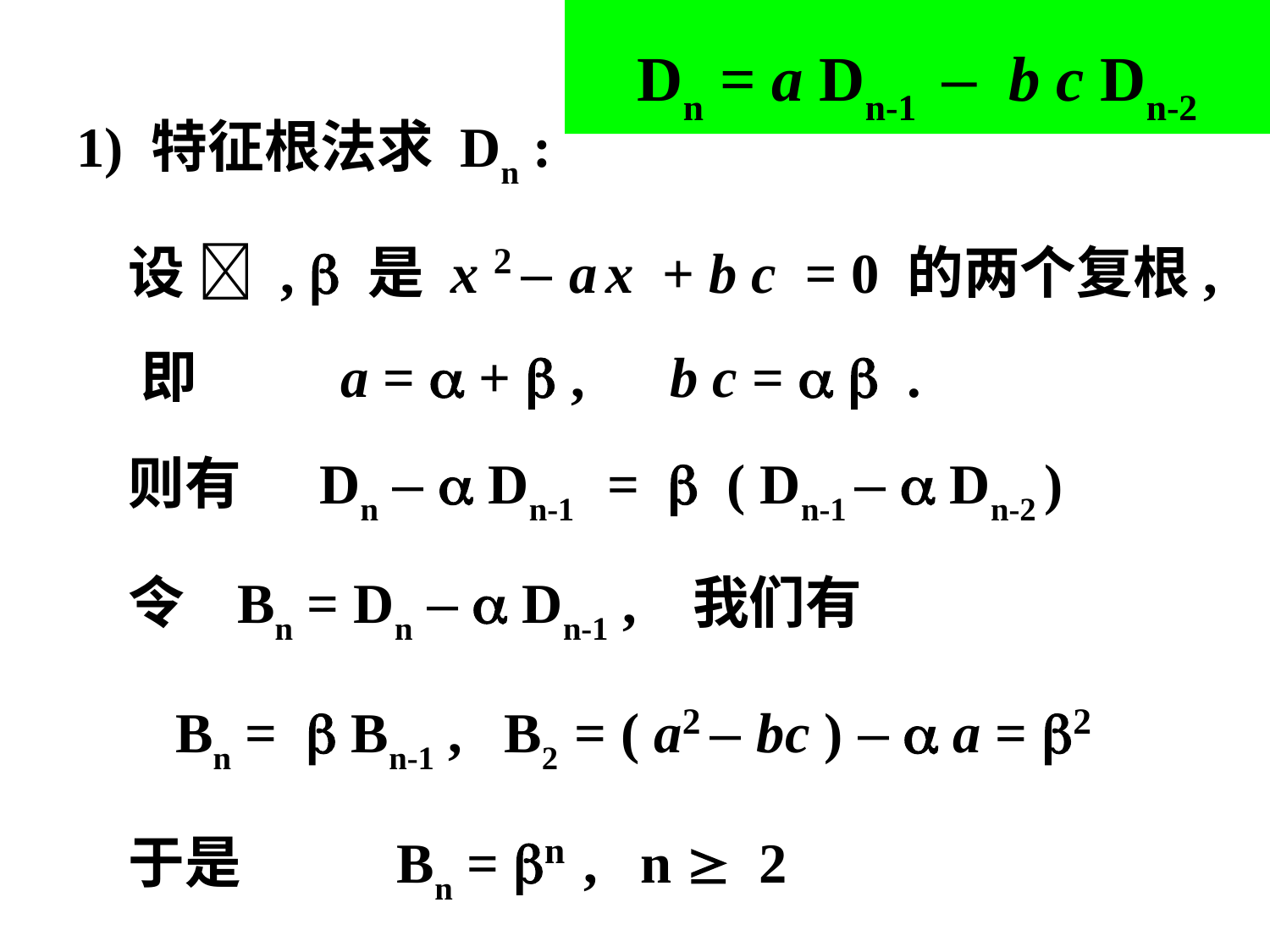

Dn = a Dn-1  –  b c Dn-2
1) 特征根法求 Dn :
   设 α , β 是 x 2 –  a x  + b c  = 0 的两个复根,
    即          a = α + β ,      b c = α β  .
   则有     Dn – α Dn-1    =  β  ( Dn-1 – α Dn-2 )
   令   Bn = Dn – α Dn-1 ,   我们有
       Bn =  β Bn-1 ,     B2  = ( a2 – bc ) – α a = β2
   于是           Bn = βn  ,   n ≥  2